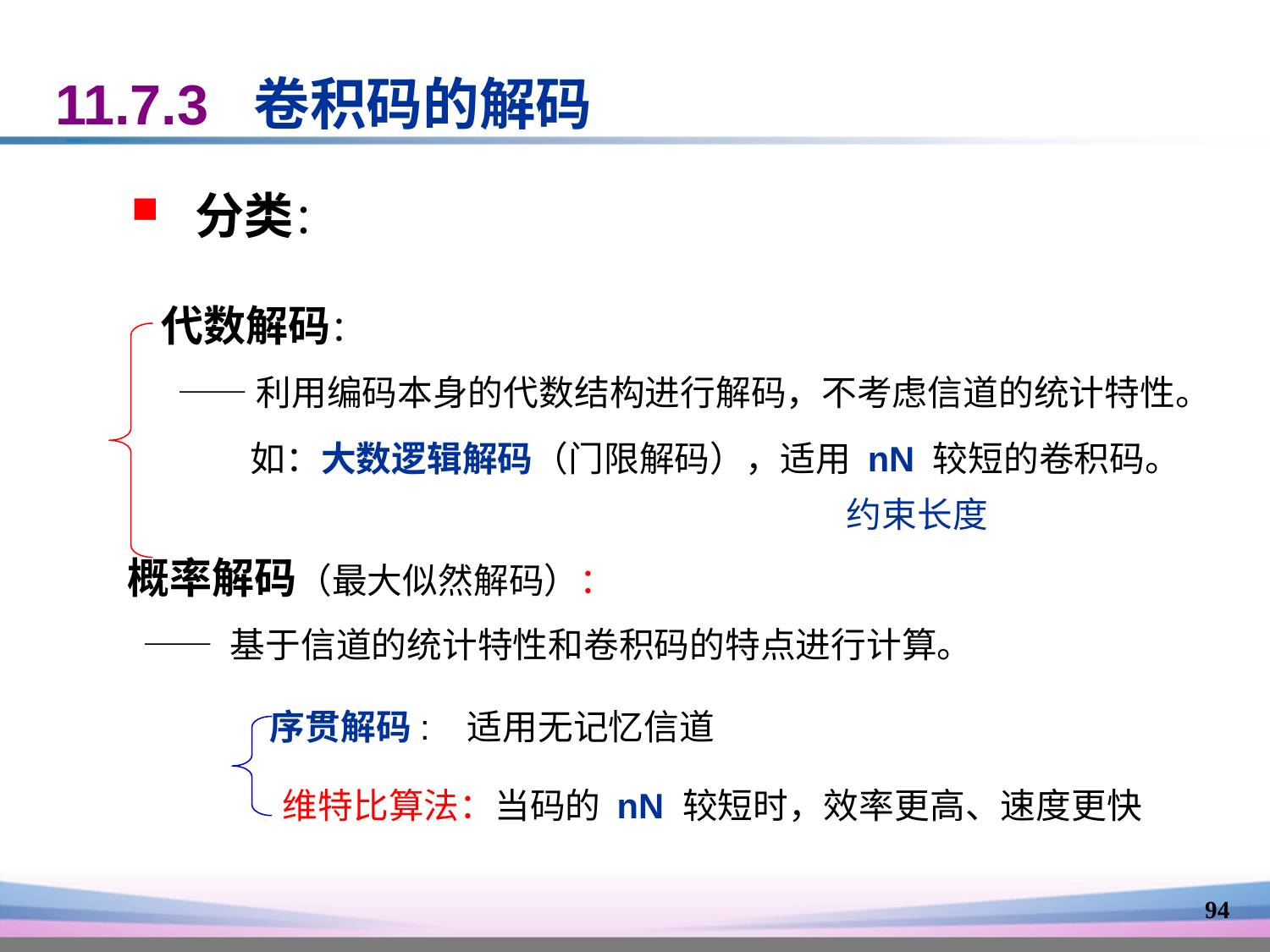

11.7.3  卷积码的解码
分类：
代数解码：
  ——利用编码本身的代数结构进行解码，不考虑信道的统计特性。

       如：大数逻辑解码（门限解码），适用 nN 较短的卷积码。
约束长度
概率解码（最大似然解码）：
  —— 基于信道的统计特性和卷积码的特点进行计算。
         序贯解码:   适用无记忆信道

   维特比算法：当码的 nN 较短时，效率更高、速度更快
94